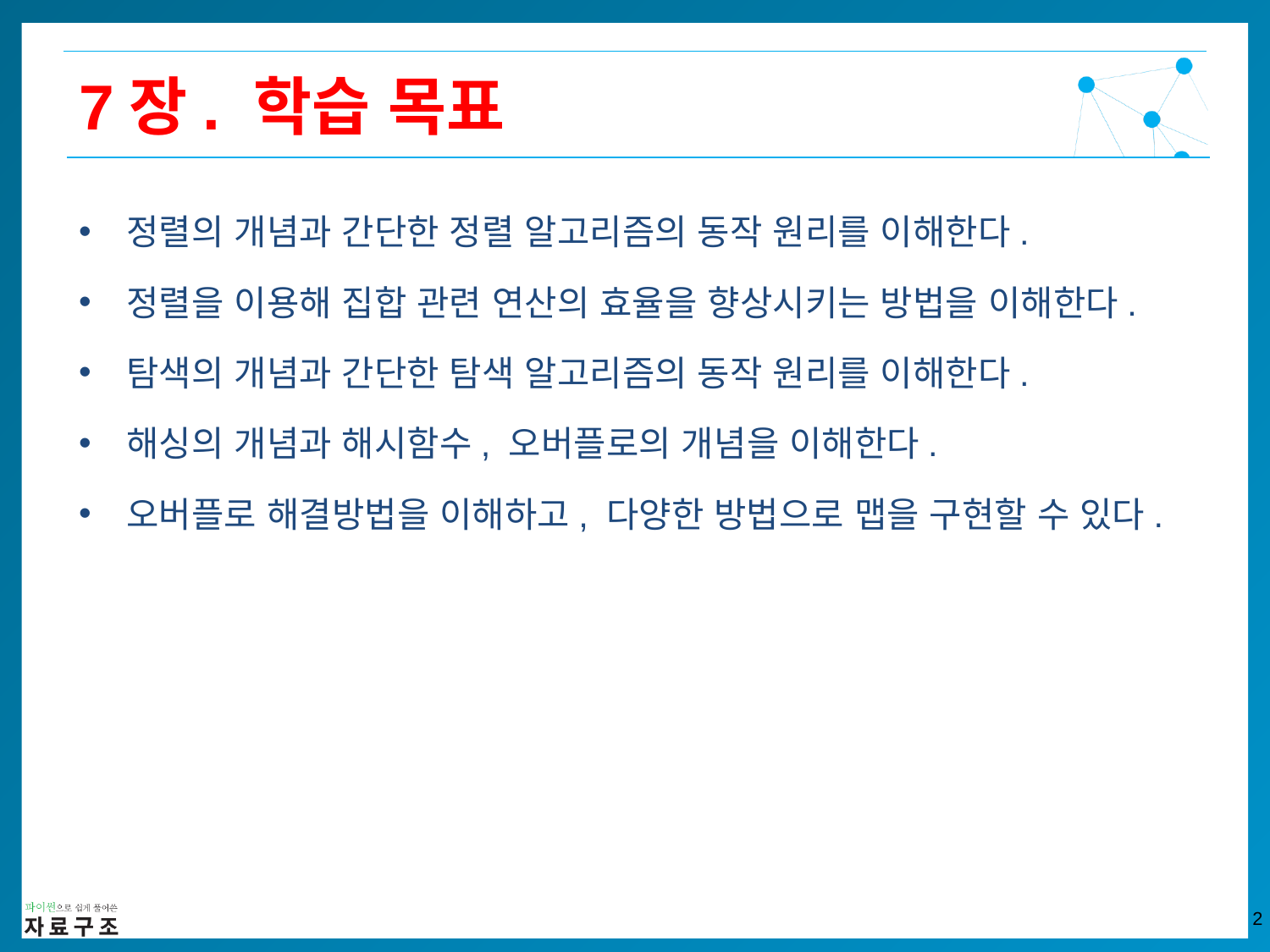

7장. 학습 목표
정렬의 개념과 간단한 정렬 알고리즘의 동작 원리를 이해한다.
정렬을 이용해 집합 관련 연산의 효율을 향상시키는 방법을 이해한다.
탐색의 개념과 간단한 탐색 알고리즘의 동작 원리를 이해한다.
해싱의 개념과 해시함수, 오버플로의 개념을 이해한다.
오버플로 해결방법을 이해하고, 다양한 방법으로 맵을 구현할 수 있다.